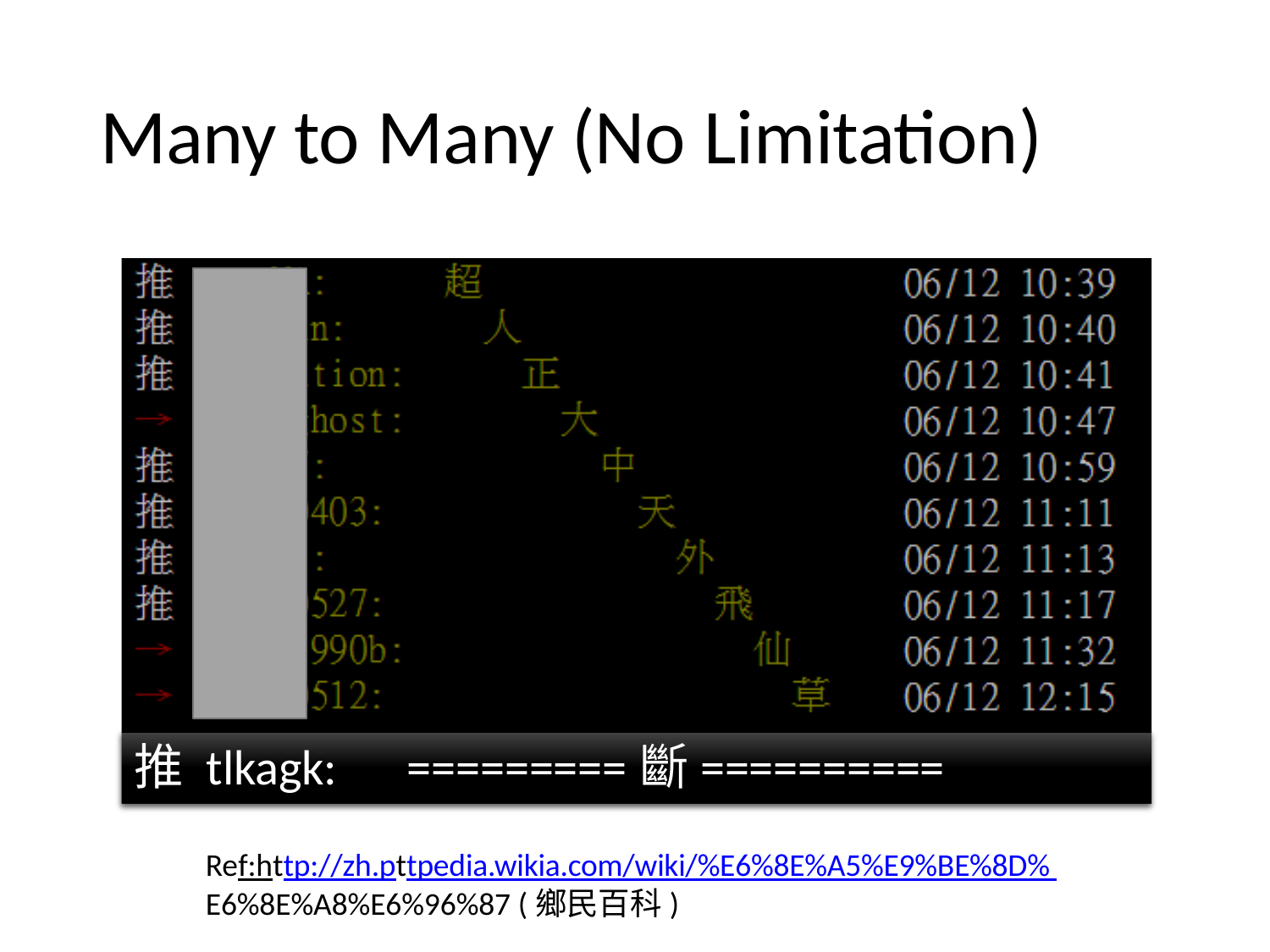

# Many to Many (No Limitation)

推 tlkagk:	=========斷==========

Ref:http://zh.pttpedia.wikia.com/wiki/%E6%8E%A5%E9%BE%8D%  E6%8E%A8%E6%96%87 (鄉民百科)